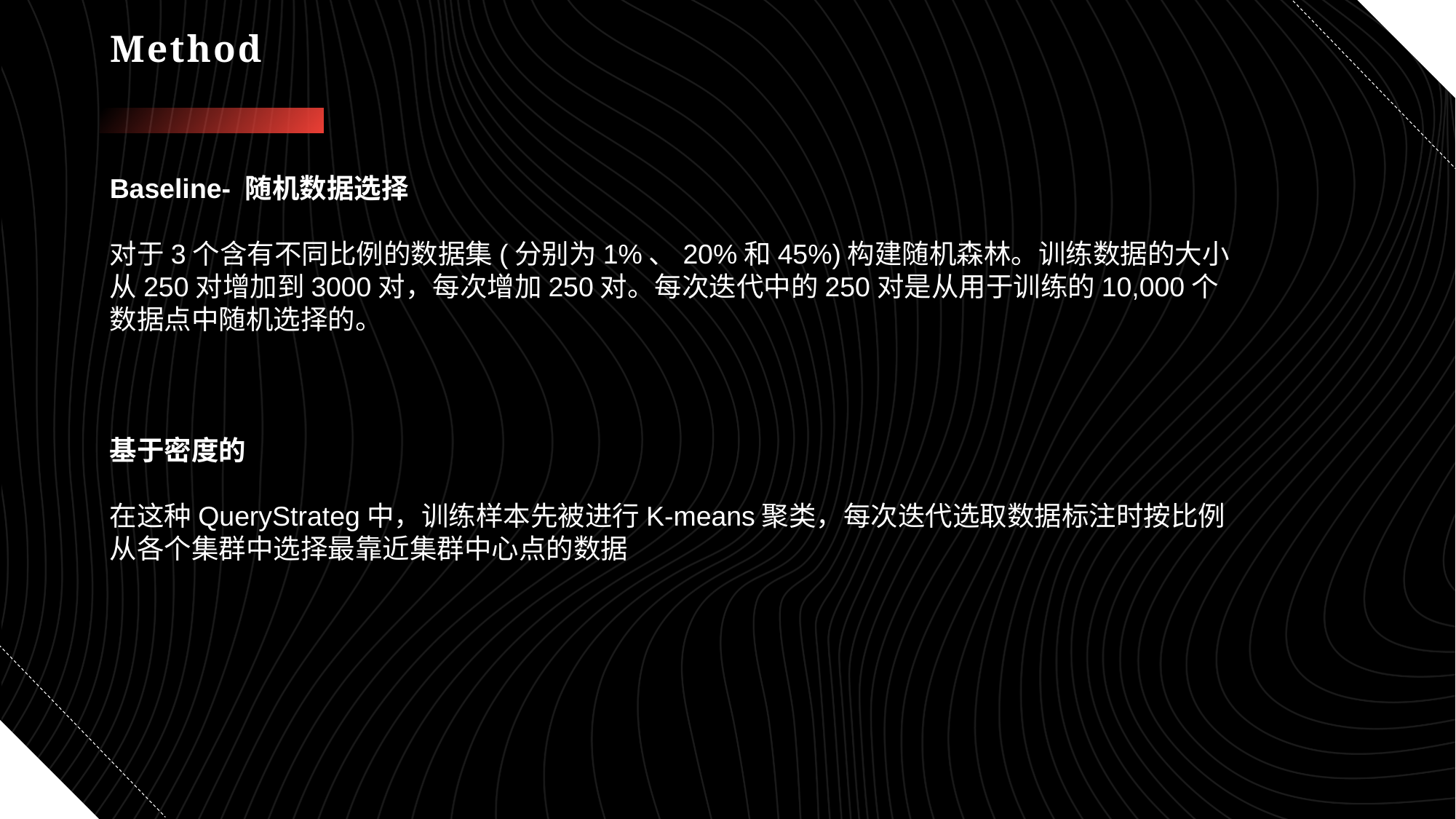

# Method
Baseline- 随机数据选择

对于3个含有不同比例的数据集(分别为1%、20%和45%)构建随机森林。训练数据的大小从250对增加到3000对，每次增加250对。每次迭代中的250对是从用于训练的10,000个数据点中随机选择的。
基于密度的

在这种QueryStrateg中，训练样本先被进行K-means聚类，每次迭代选取数据标注时按比例从各个集群中选择最靠近集群中心点的数据